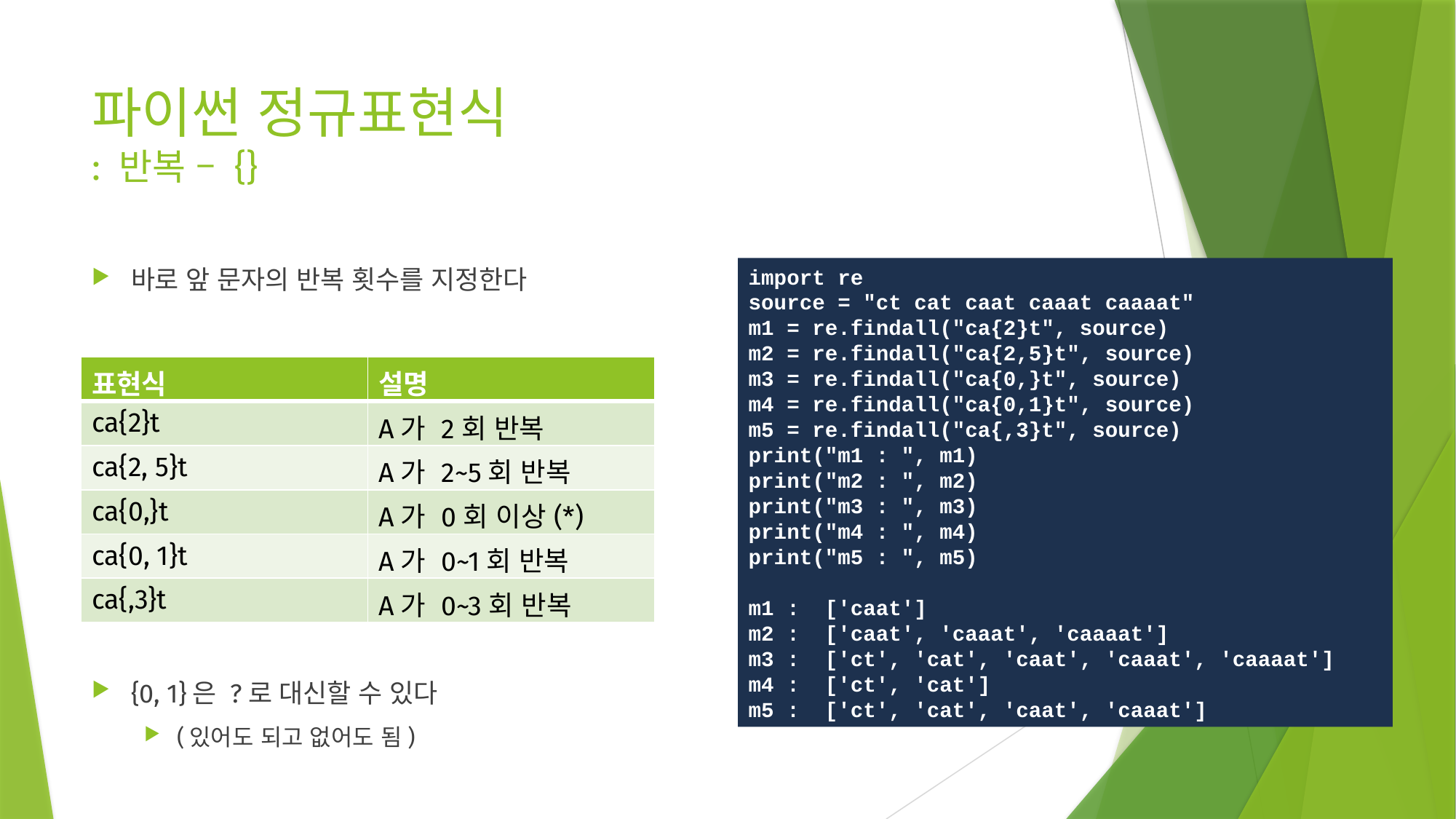

# 파이썬 정규표현식 : 반복 – {}
바로 앞 문자의 반복 횟수를 지정한다

{0, 1}은 ?로 대신할 수 있다
(있어도 되고 없어도 됨)
import re
source = "ct cat caat caaat caaaat"
m1 = re.findall("ca{2}t", source)
m2 = re.findall("ca{2,5}t", source)
m3 = re.findall("ca{0,}t", source)
m4 = re.findall("ca{0,1}t", source)
m5 = re.findall("ca{,3}t", source)
print("m1 : ", m1)
print("m2 : ", m2)
print("m3 : ", m3)
print("m4 : ", m4)
print("m5 : ", m5)

m1 :  ['caat']
m2 :  ['caat', 'caaat', 'caaaat']
m3 :  ['ct', 'cat', 'caat', 'caaat', 'caaaat']
m4 :  ['ct', 'cat']
m5 :  ['ct', 'cat', 'caat', 'caaat']
| 표현식 | 설명 |
| --- | --- |
| ca{2}t | A가 2회 반복 |
| ca{2, 5}t | A가 2~5회 반복 |
| ca{0,}t | A가 0회 이상(\*) |
| ca{0, 1}t | A가 0~1회 반복 |
| ca{,3}t | A가 0~3회 반복 |